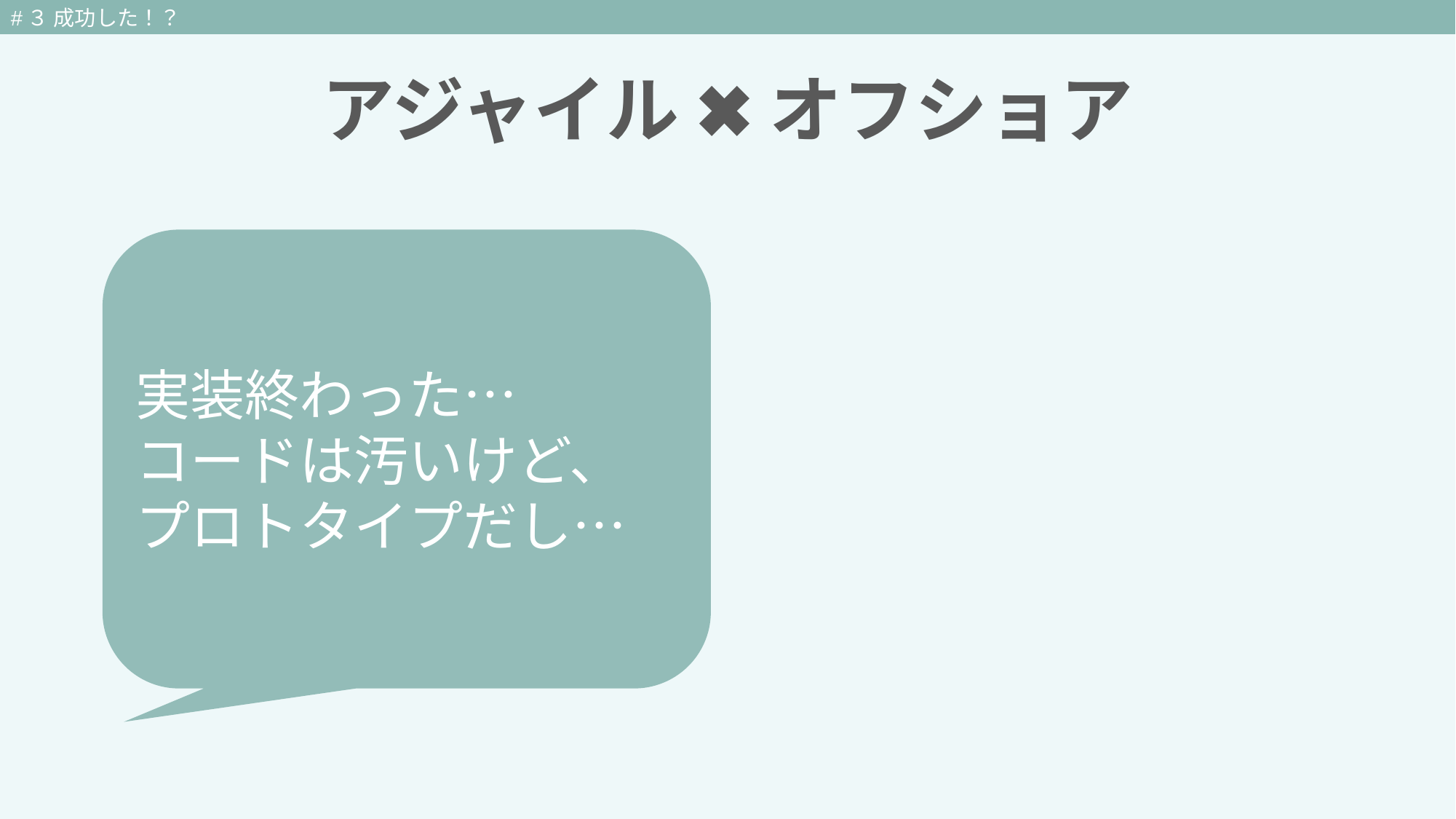

#３ 成功した！？
 アジャイル ✖️ オフショア
実装終わった…
コードは汚いけど、
プロトタイプだし…